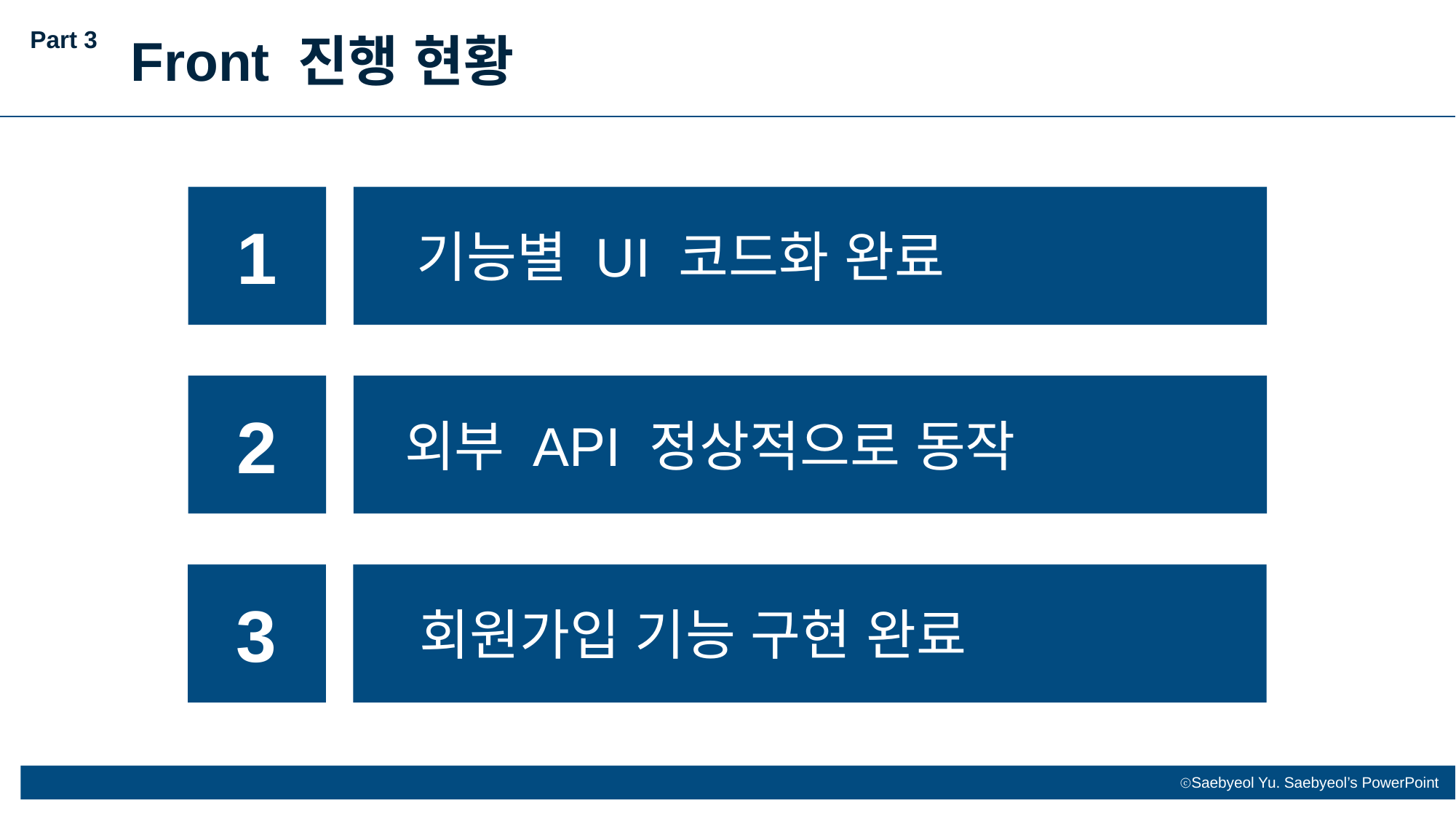

Part 3
Front 진행 현황

1
기능별 UI 코드화 완료

2
외부 API 정상적으로 동작

3
회원가입 기능 구현 완료